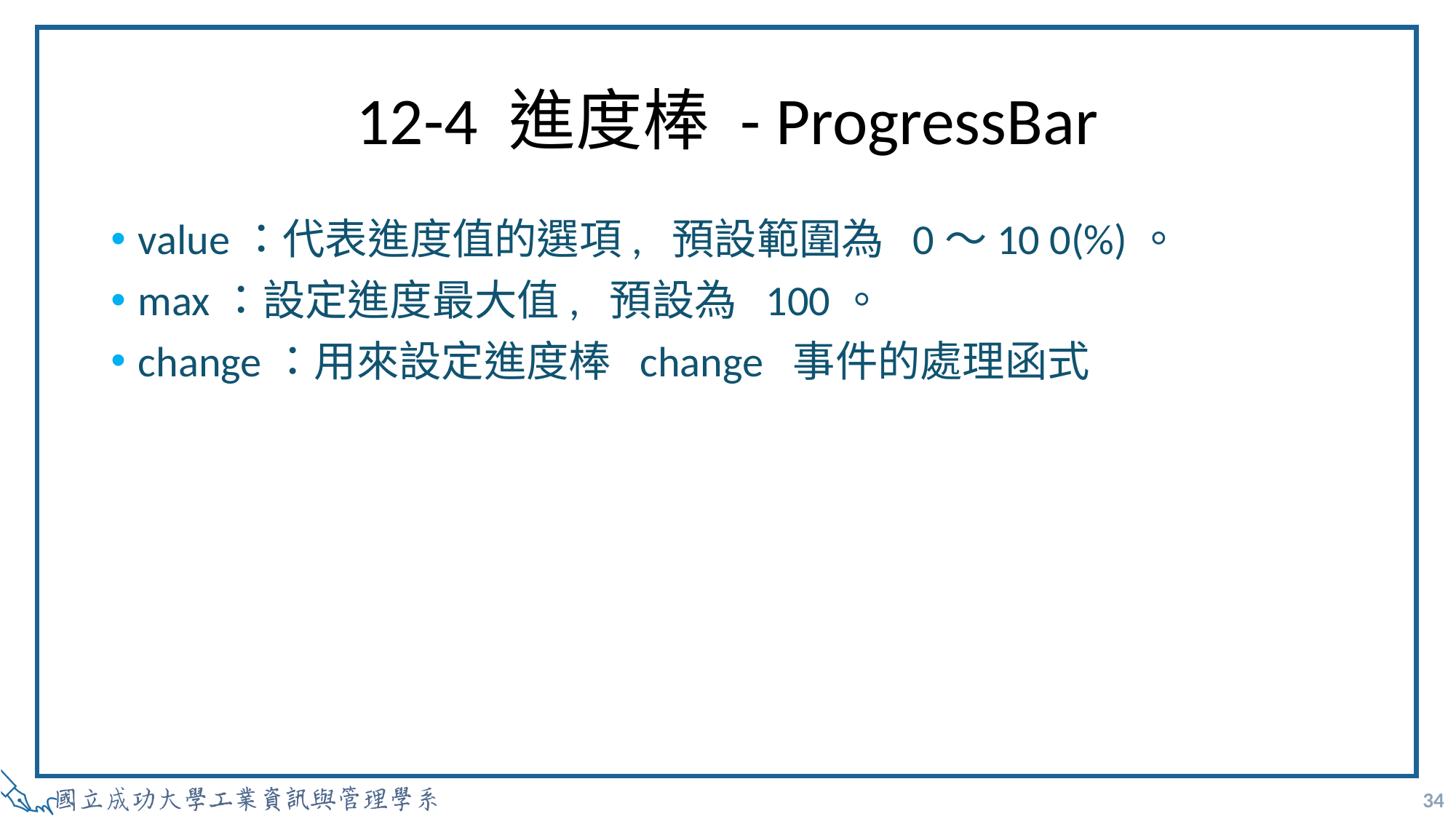

# 12-4 進度棒 - ProgressBar
value：代表進度值的選項,  預設範圍為  0～10 0(%)。
max：設定進度最大值,  預設為  100。
change：用來設定進度棒  change  事件的處理函式
34